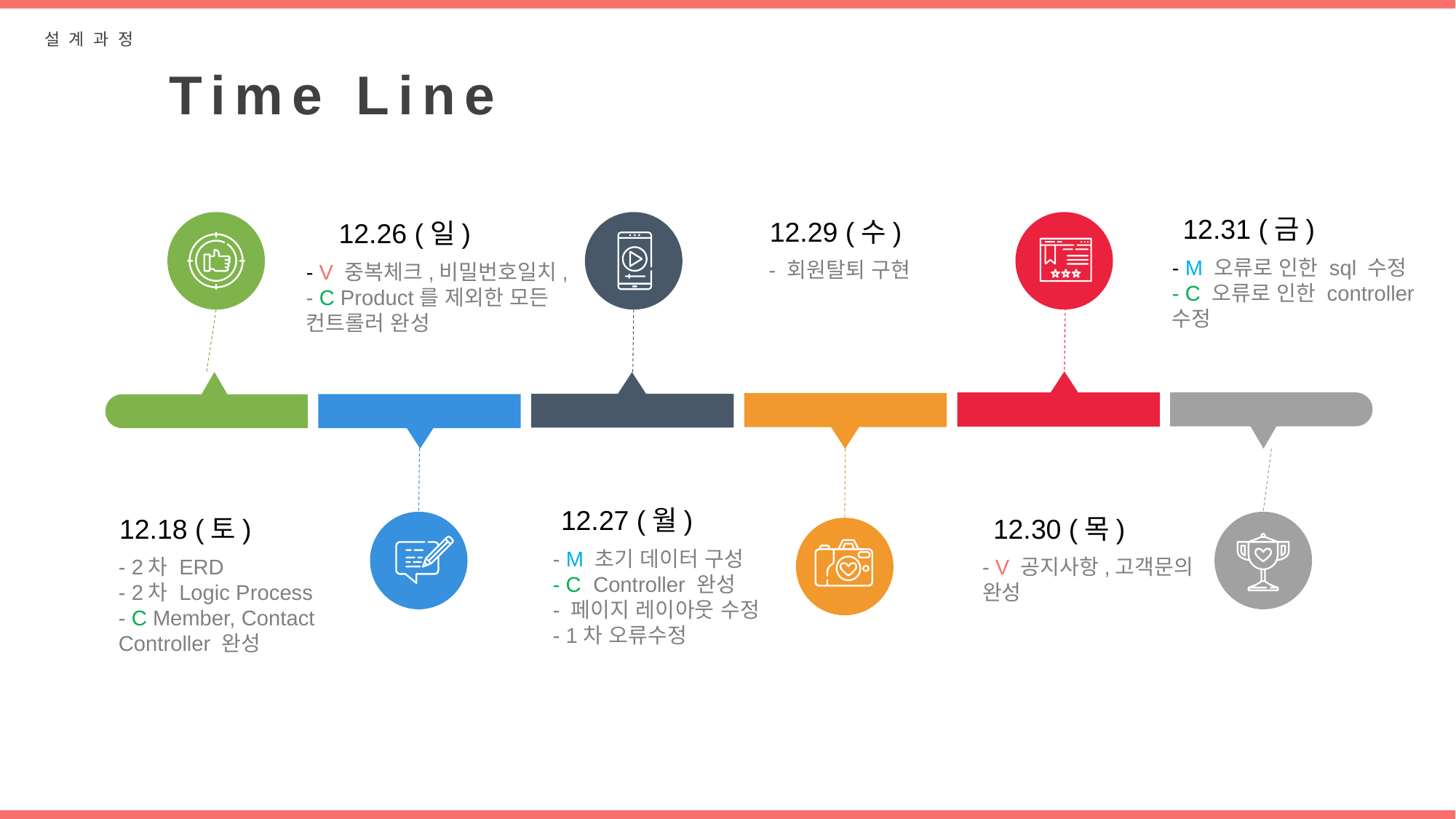

설계과정
Time Line
12.31 (금)
12.29 (수)
12.26 (일)

- M 오류로 인한 sql 수정
- C 오류로 인한 controller 수정

- 회원탈퇴 구현

- V 중복체크,비밀번호일치,
- C Product를 제외한 모든 컨트롤러 완성

12.27 (월)
12.18 (토)
12.30 (목)

- M 초기 데이터 구성
- C  Controller 완성
- 페이지 레이아웃 수정
- 1차 오류수정

- 2차 ERD
- 2차 Logic Process
- C Member, Contact Controller 완성
- V 공지사항,고객문의 완성